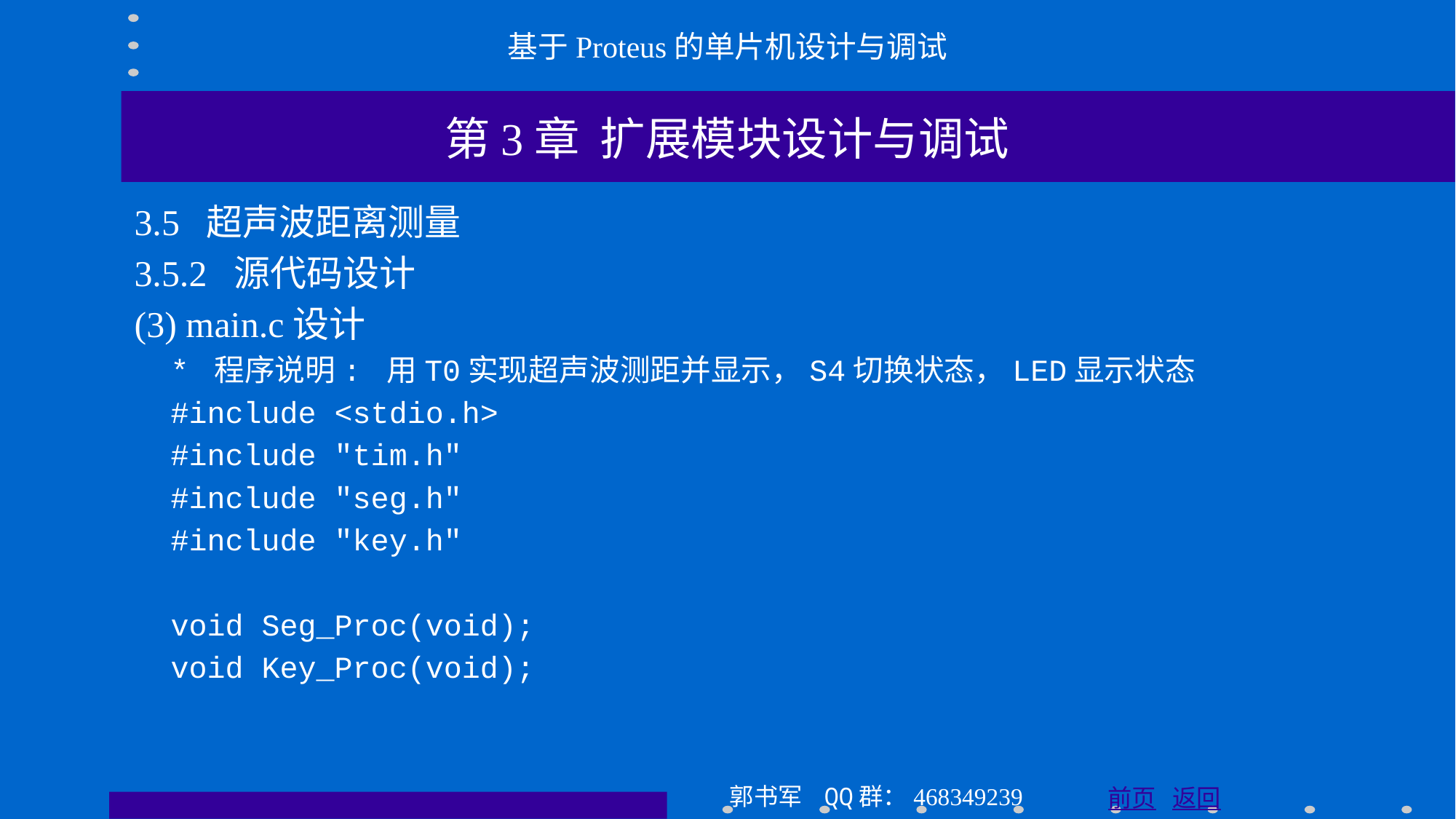

基于Proteus的单片机设计与调试
第3章  扩展模块设计与调试
3.5  超声波距离测量
3.5.2  源代码设计
(3) main.c设计
  * 程序说明: 用T0实现超声波测距并显示，S4切换状态，LED显示状态
  #include <stdio.h>
  #include "tim.h"
  #include "seg.h"
  #include "key.h"

  void Seg_Proc(void);
  void Key_Proc(void);

郭书军   QQ群：468349239
前页   返回